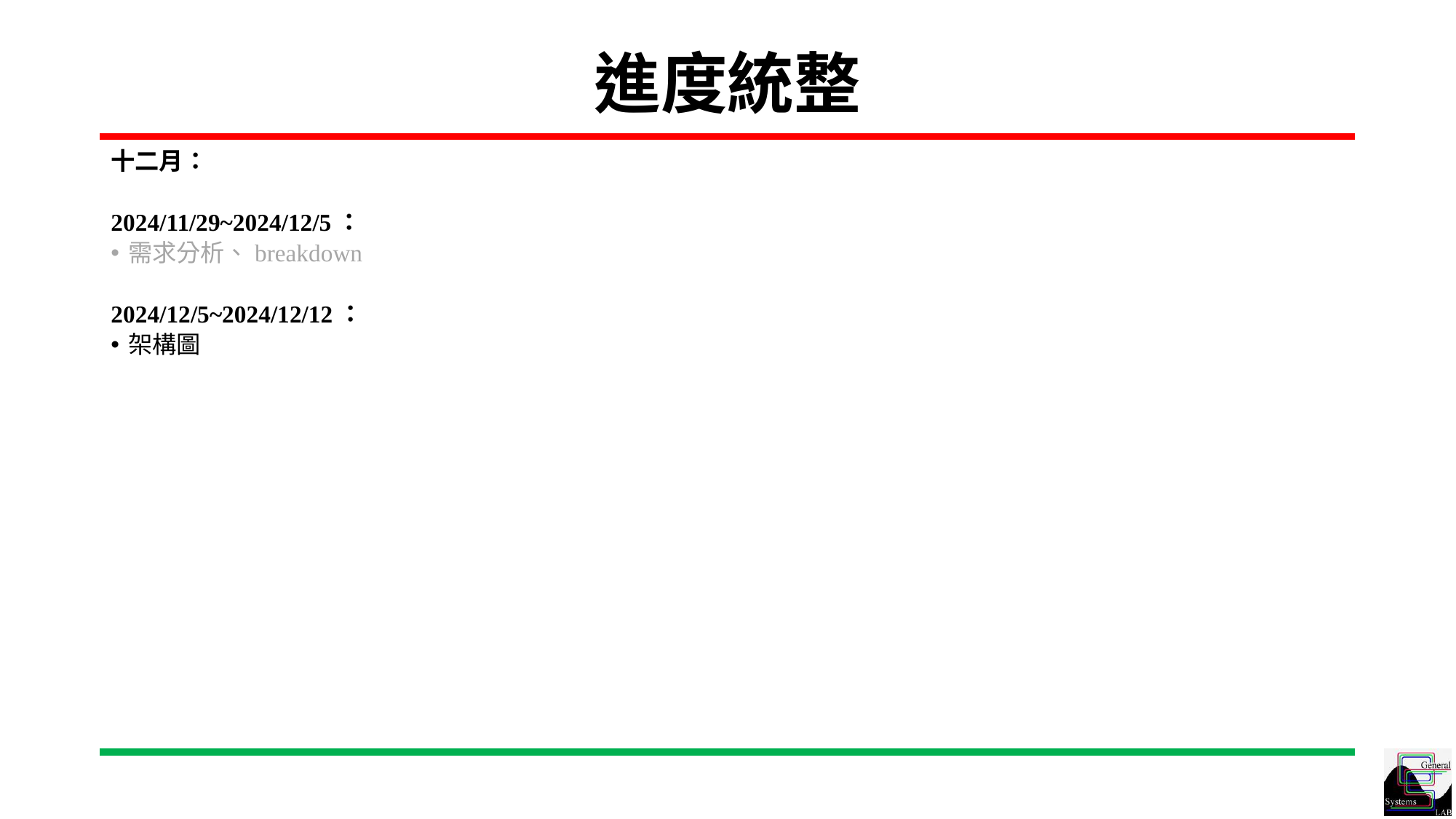

# 進度統整
十二月：

2024/11/29~2024/12/5：
需求分析、breakdown

2024/12/5~2024/12/12：
架構圖